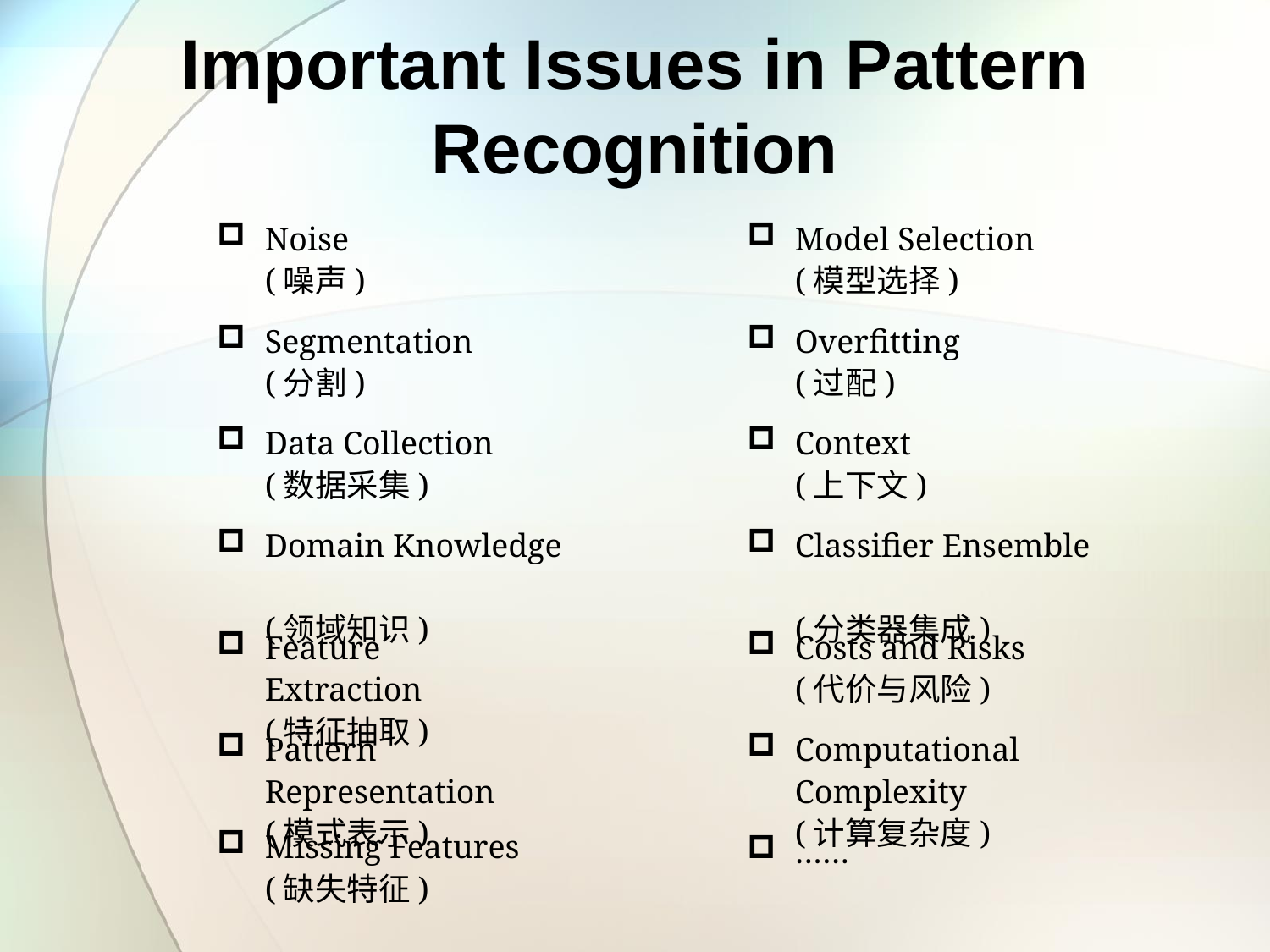

# Important Issues in Pattern Recognition
Noise
(噪声)
Model Selection
(模型选择)
Segmentation
(分割)
Overfitting
(过配)
Data Collection
(数据采集)
Context
(上下文)
Domain Knowledge
(领域知识)
Classifier Ensemble
(分类器集成)
Feature Extraction
(特征抽取)
Costs and Risks
(代价与风险)
Pattern Representation
(模式表示)
Computational Complexity
(计算复杂度)
Missing Features
(缺失特征)
……